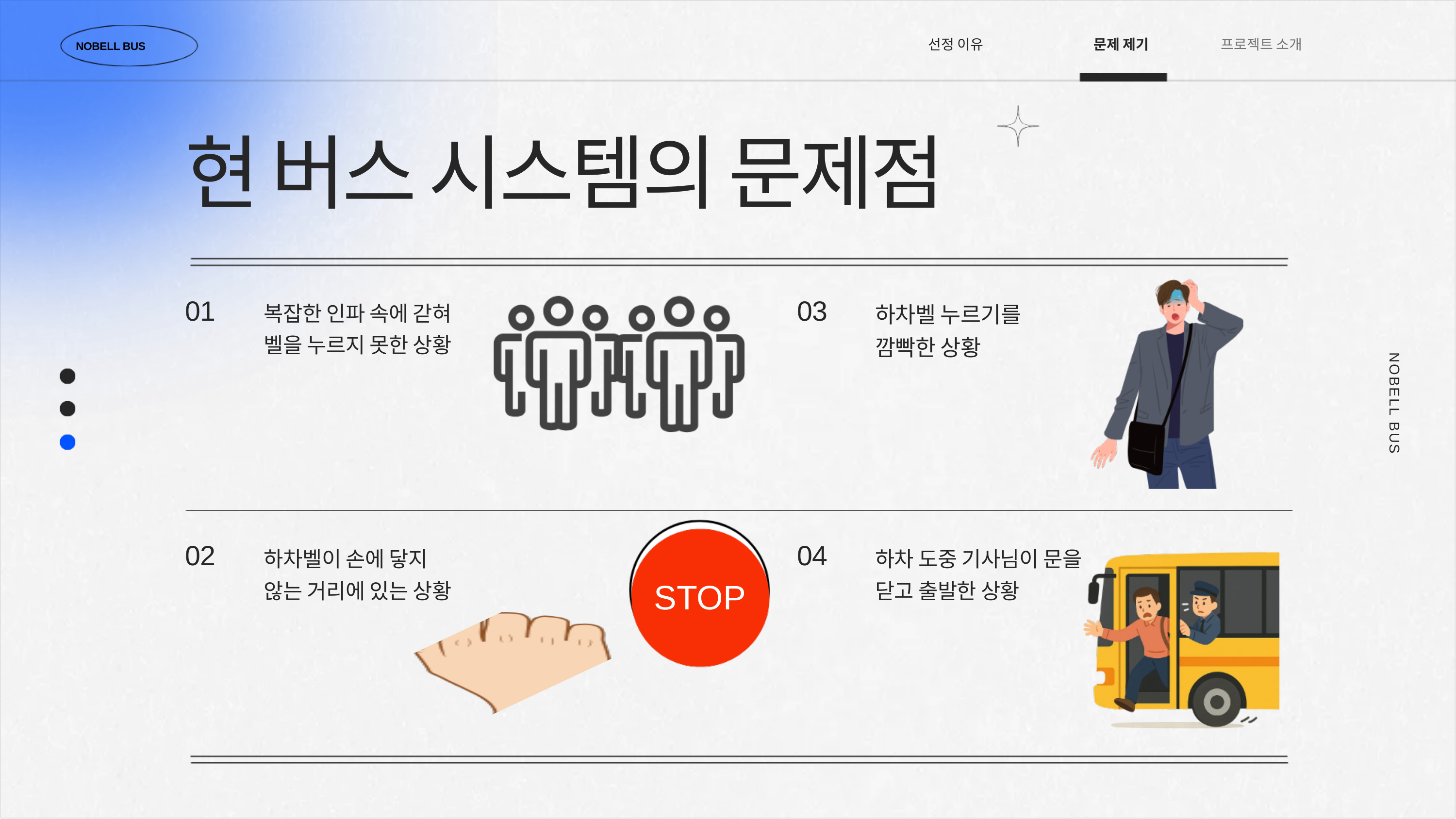

선정 이유

문제 제기

프로젝트 소개

NOBELL BUS

현 버스 시스템의 문제점

01

03

복잡한 인파 속에 갇혀
벨을 누르지 못한 상황

하차벨 누르기를 깜빡한 상황

NOBELL BUS

02

04

하차벨이 손에 닿지 않는 거리에 있는 상황

하차 도중 기사님이 문을 닫고 출발한 상황

STOP